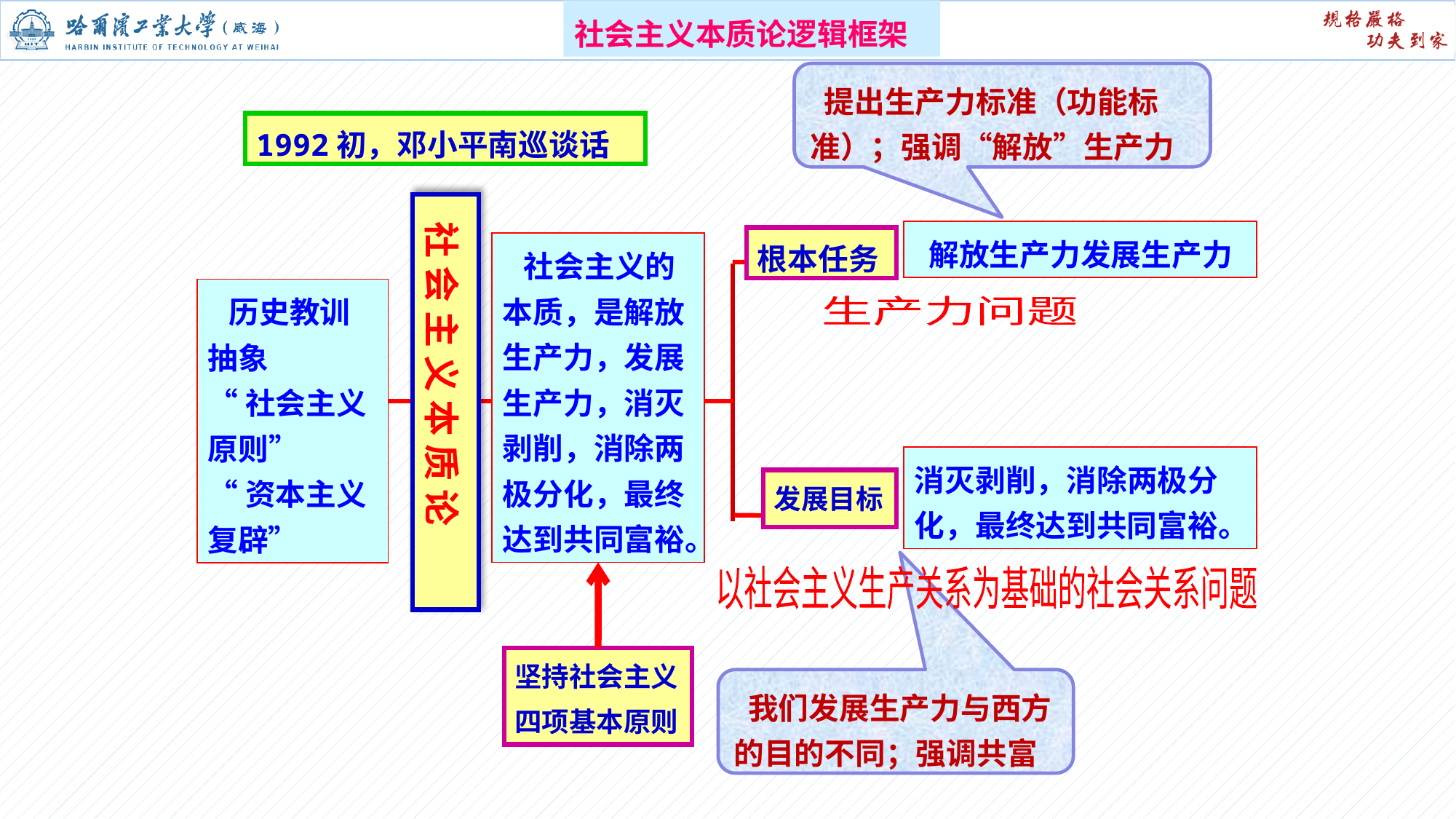

社会主义本质论逻辑框架
 提出生产力标准（功能标准）；强调“解放”生产力
1992初，邓小平南巡谈话
 社 会 主 义 本 质 论
 解放生产力发展生产力
根本任务
  社会主义的本质，是解放生产力，发展生产力，消灭剥削，消除两极分化，最终达到共同富裕。
  历史教训
抽象
“社会主义原则”
“资本主义复辟”
生产力问题
消灭剥削，消除两极分化，最终达到共同富裕。
发展目标
以社会主义生产关系为基础的社会关系问题
坚持社会主义
四项基本原则
 我们发展生产力与西方的目的不同；强调共富